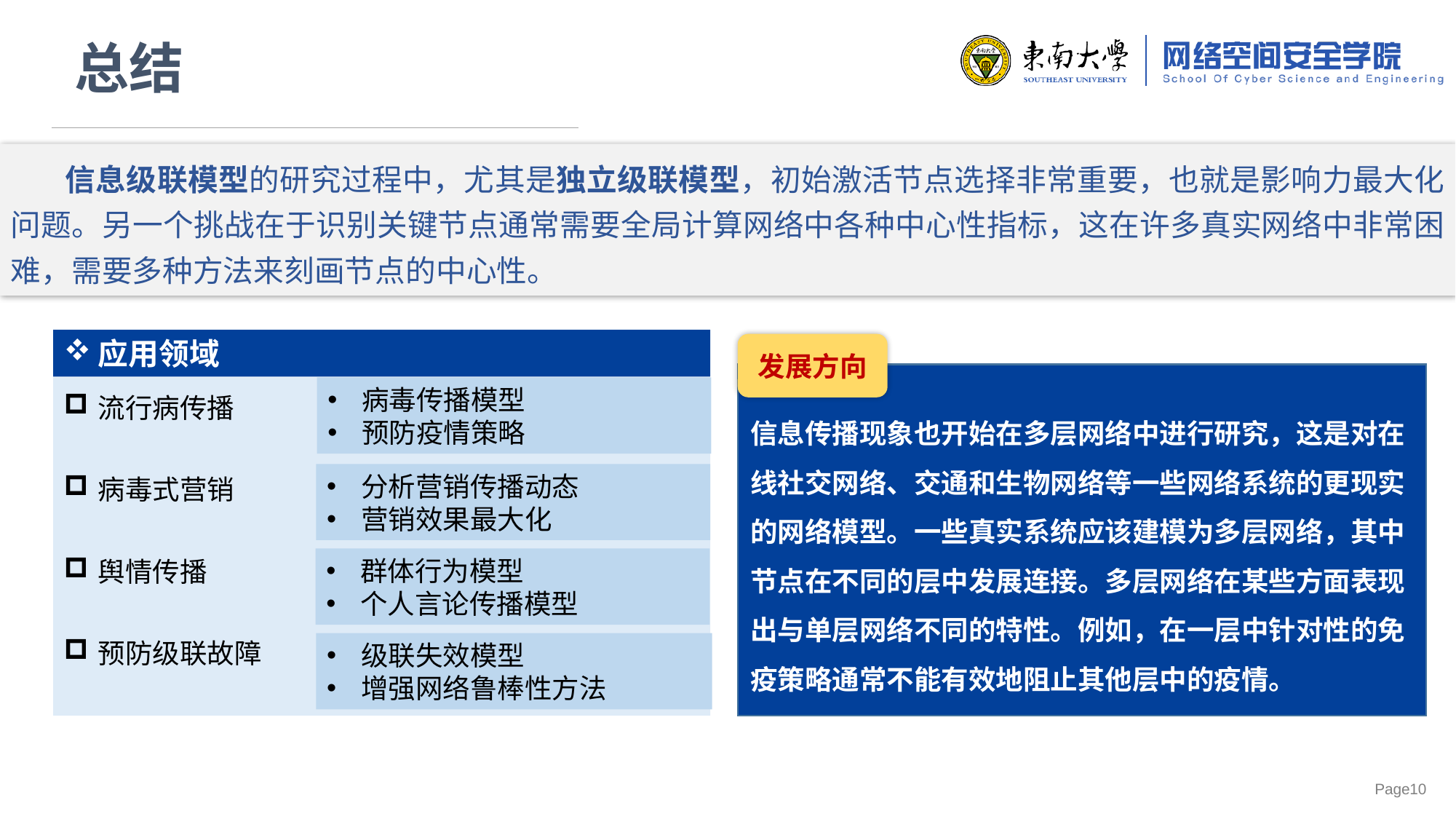

总结
信息级联模型的研究过程中，尤其是独立级联模型，初始激活节点选择非常重要，也就是影响力最大化问题。另一个挑战在于识别关键节点通常需要全局计算网络中各种中心性指标，这在许多真实网络中非常困难，需要多种方法来刻画节点的中心性。
应用领域
发展方向

信息传播现象也开始在多层网络中进行研究，这是对在线社交网络、交通和生物网络等一些网络系统的更现实的网络模型。一些真实系统应该建模为多层网络，其中节点在不同的层中发展连接。多层网络在某些方面表现出与单层网络不同的特性。例如，在一层中针对性的免疫策略通常不能有效地阻止其他层中的疫情。
流行病传播

病毒式营销

舆情传播

预防级联故障

病毒传播模型
预防疫情策略
分析营销传播动态
营销效果最大化
群体行为模型
个人言论传播模型
级联失效模型
增强网络鲁棒性方法